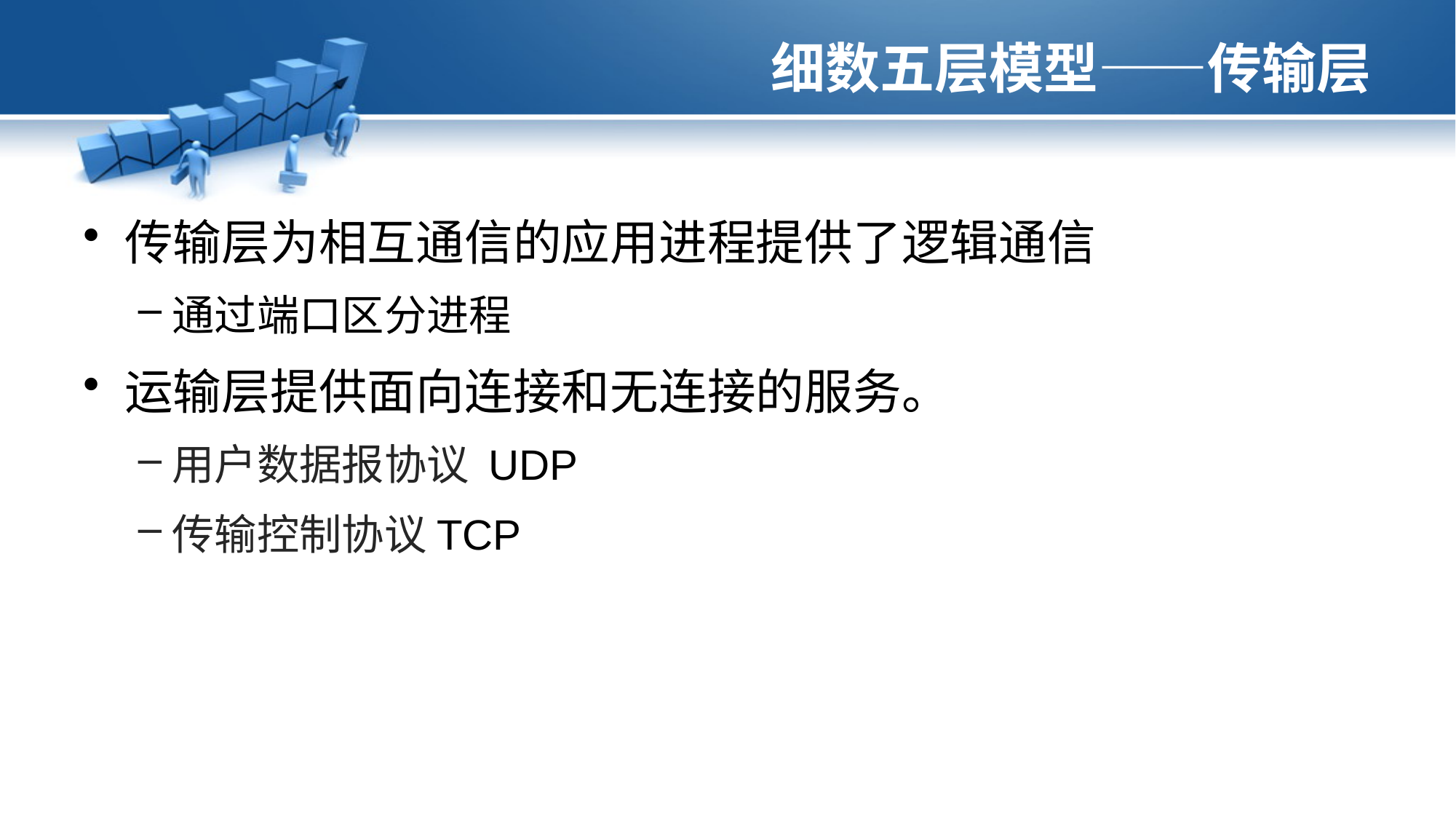

# 细数五层模型——传输层
传输层为相互通信的应用进程提供了逻辑通信
通过端口区分进程
运输层提供面向连接和无连接的服务。
用户数据报协议 UDP
传输控制协议TCP